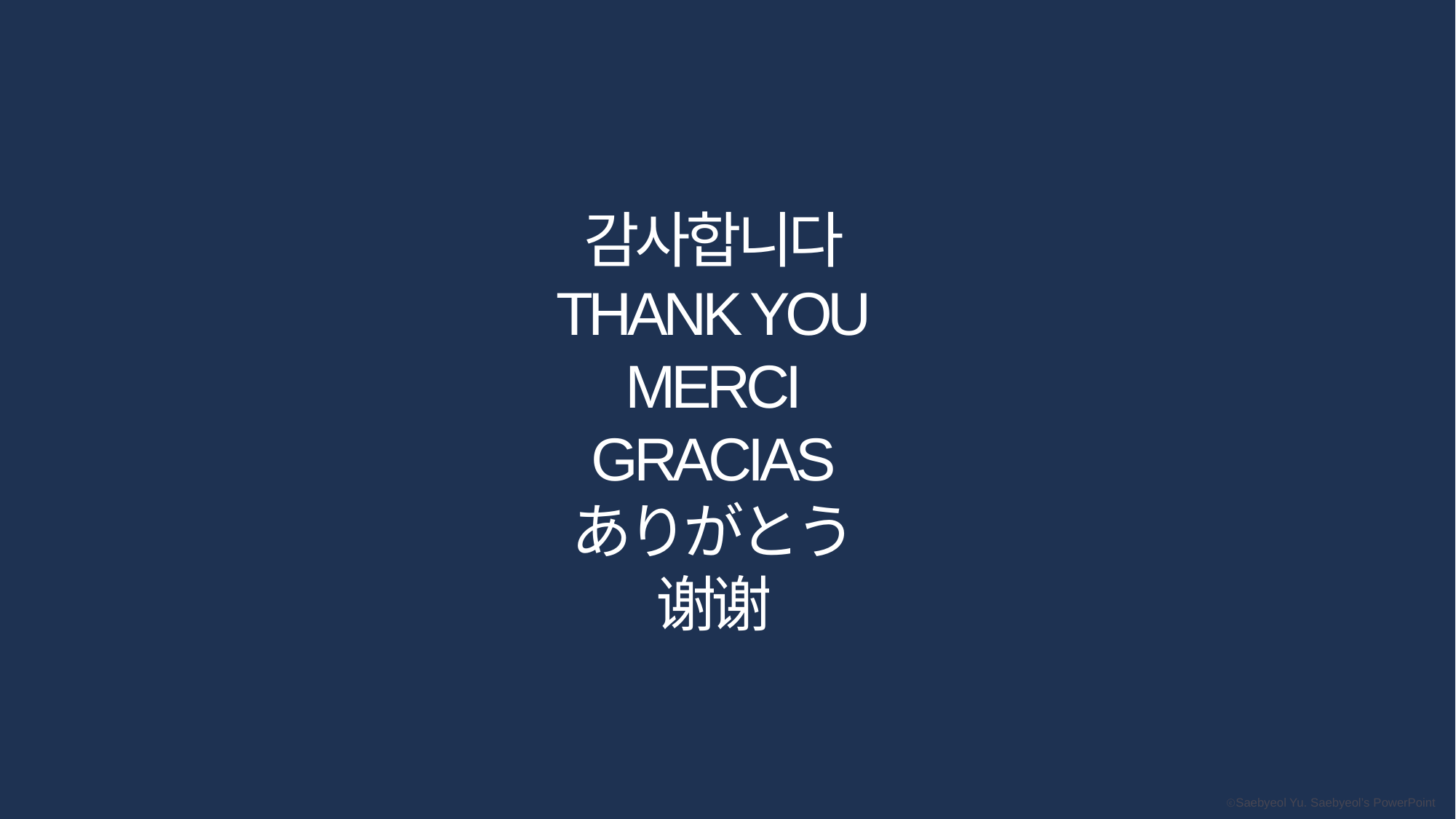

감사합니다
THANK YOU
MERCI
GRACIAS
ありがとう
谢谢